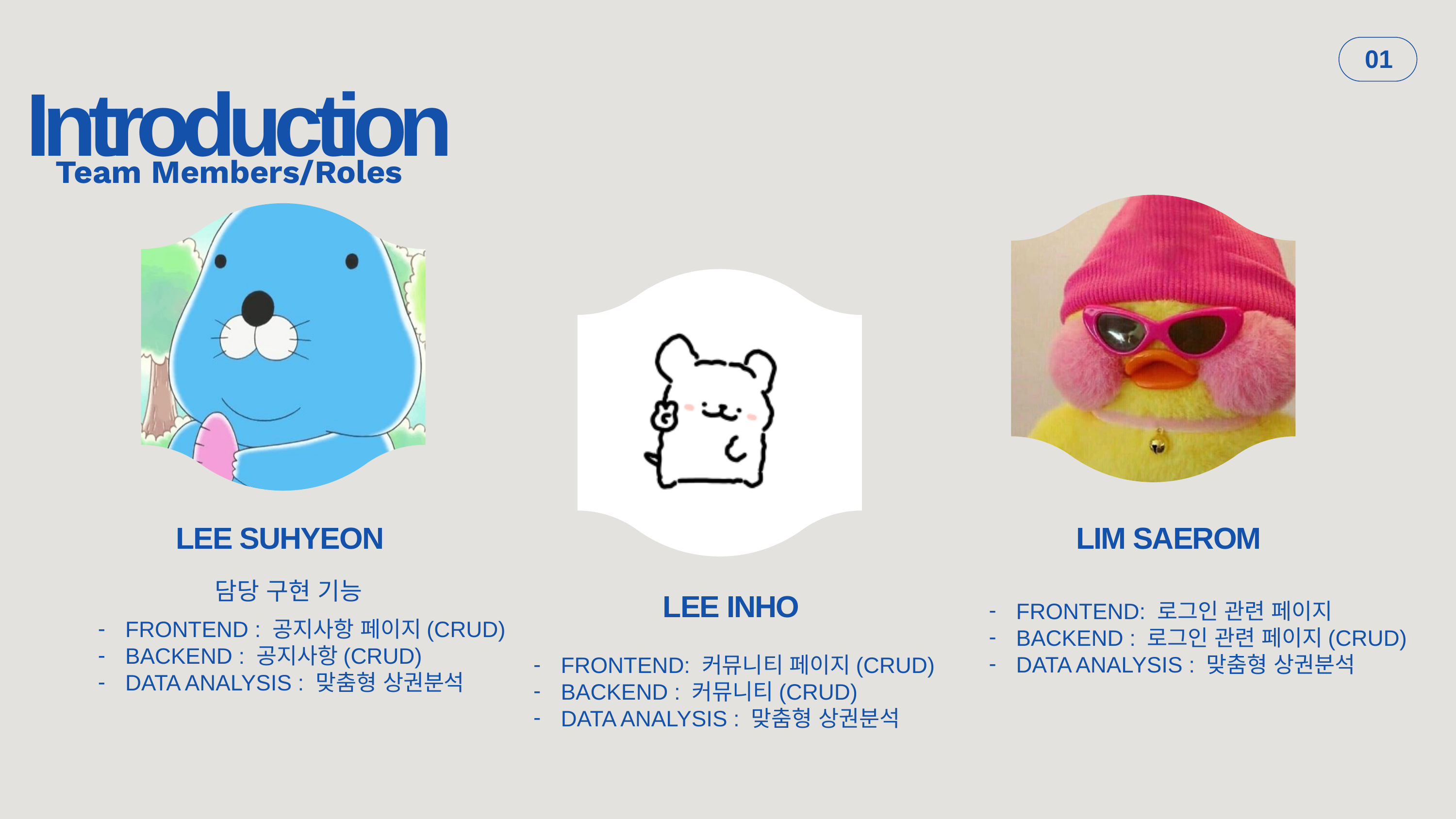

Introduction
01
Team Members/Roles

LEE SUHYEON
LIM SAEROM
담당 구현 기능

FRONTEND: 로그인 관련 페이지
BACKEND : 로그인 관련 페이지(CRUD)
DATA ANALYSIS : 맞춤형 상권분석
LEE INHO
FRONTEND : 공지사항 페이지(CRUD)
BACKEND : 공지사항(CRUD)
DATA ANALYSIS : 맞춤형 상권분석
FRONTEND: 커뮤니티 페이지(CRUD)
BACKEND : 커뮤니티(CRUD)
DATA ANALYSIS : 맞춤형 상권분석